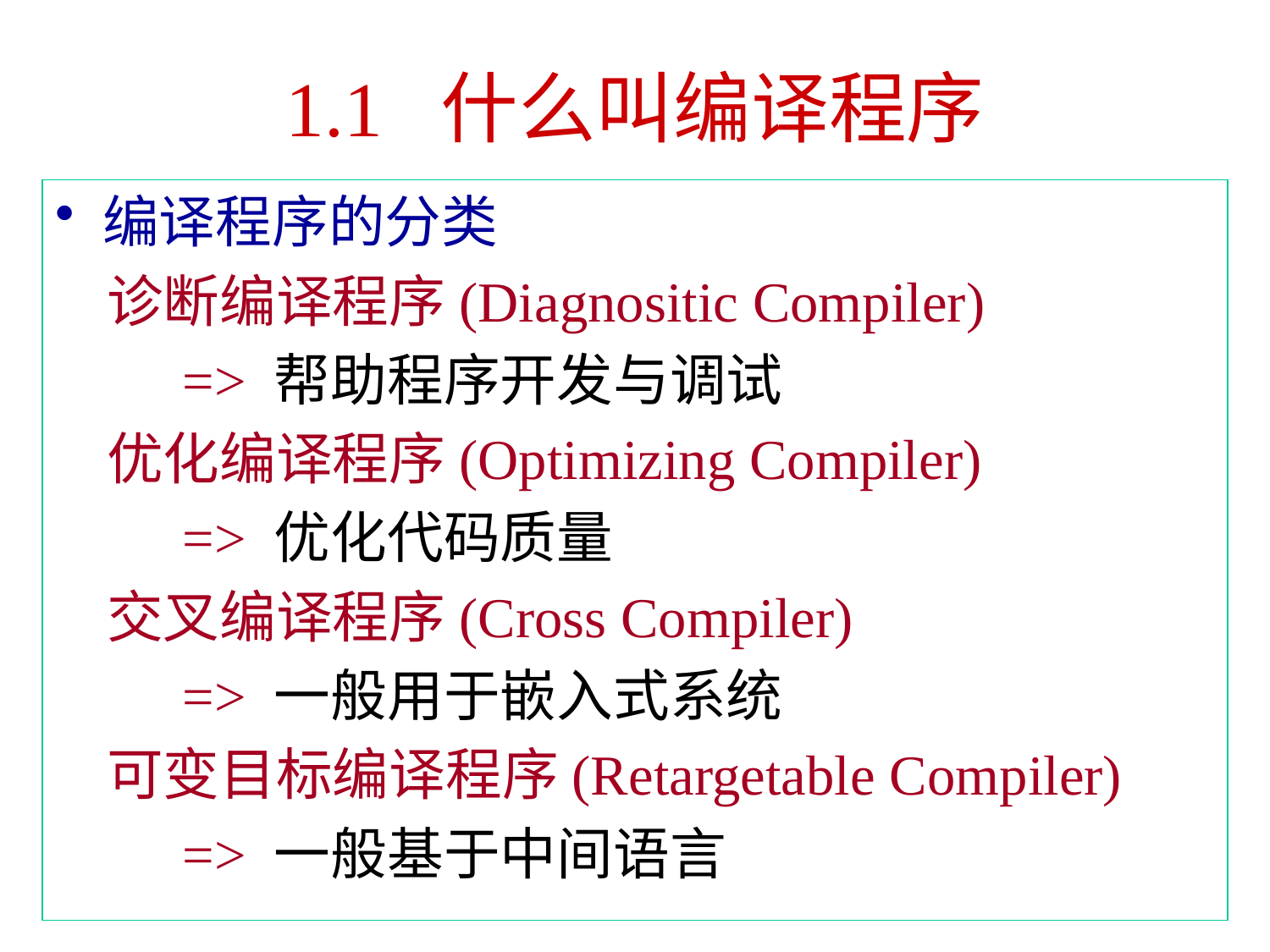

# 1.1  什么叫编译程序
编译程序的分类
   诊断编译程序(Diagnositic Compiler)
         => 帮助程序开发与调试
   优化编译程序(Optimizing Compiler)
         => 优化代码质量
   交叉编译程序(Cross Compiler)
         => 一般用于嵌入式系统
   可变目标编译程序(Retargetable Compiler)
         => 一般基于中间语言